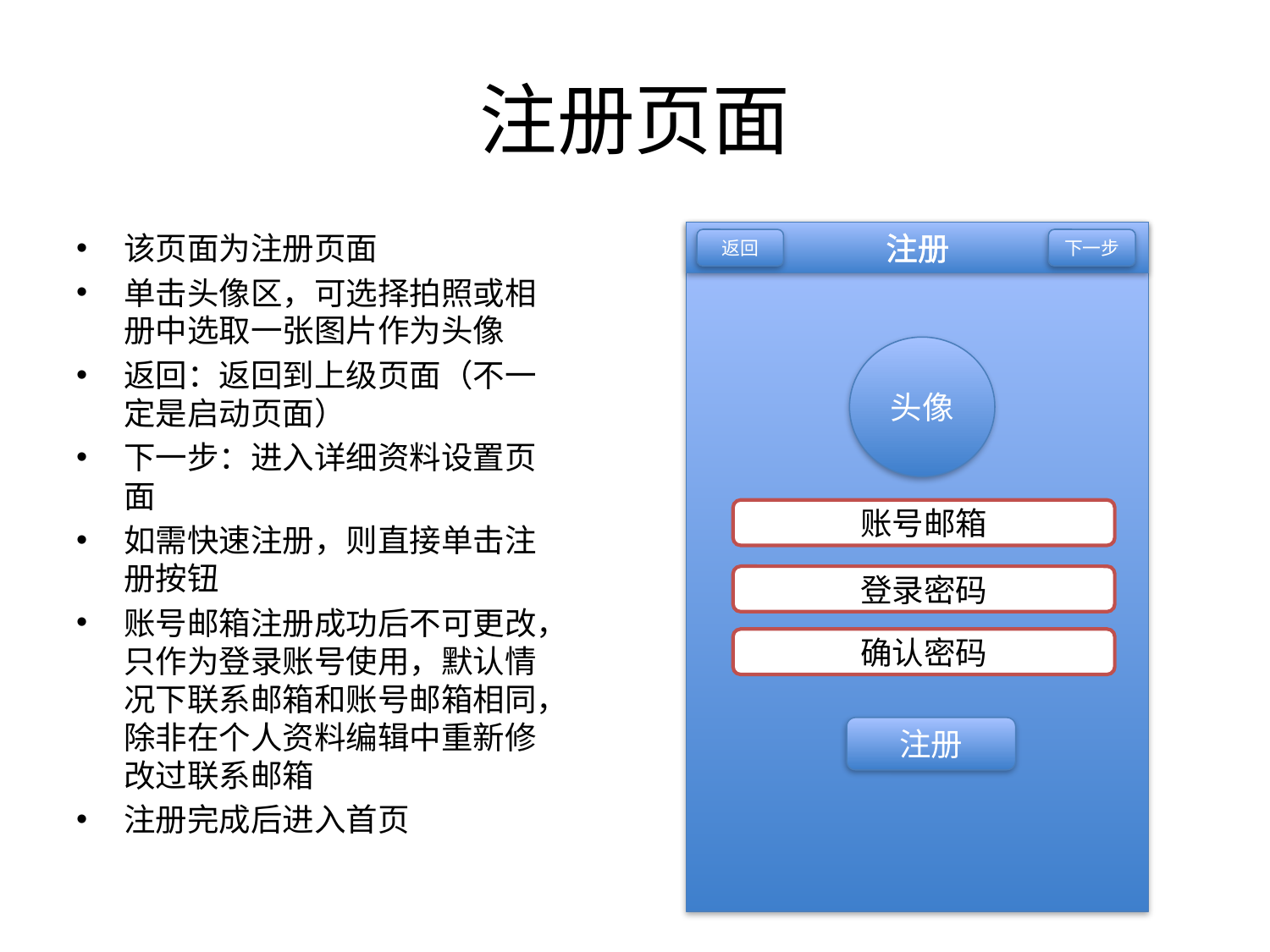

# 注册页面
该页面为注册页面
单击头像区，可选择拍照或相册中选取一张图片作为头像
返回：返回到上级页面（不一定是启动页面）
下一步：进入详细资料设置页面
如需快速注册，则直接单击注册按钮
账号邮箱注册成功后不可更改，只作为登录账号使用，默认情况下联系邮箱和账号邮箱相同，除非在个人资料编辑中重新修改过联系邮箱
注册完成后进入首页

注册
返回
下一步
头像
账号邮箱
登录密码
确认密码
注册